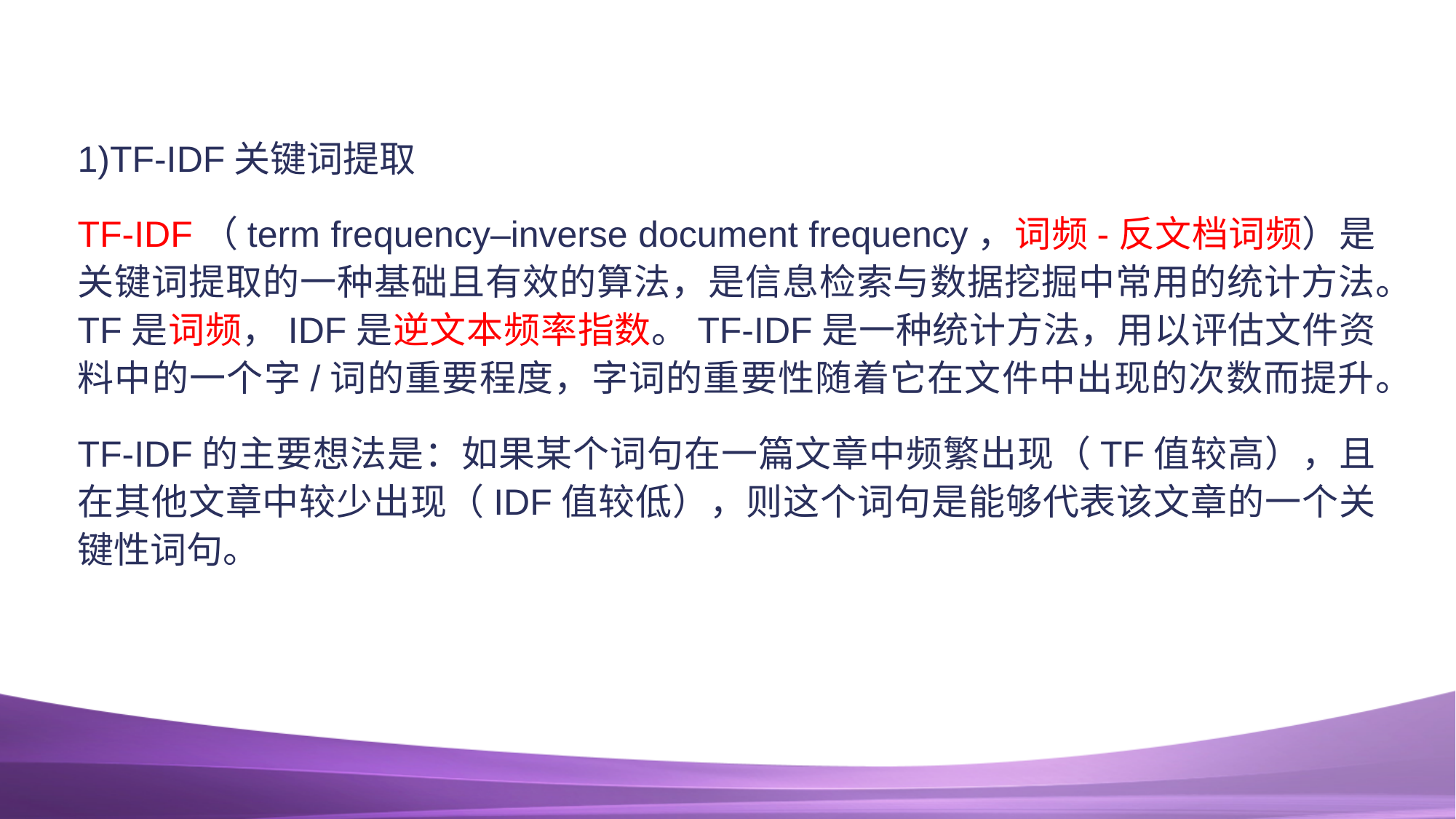

#
1)TF-IDF关键词提取
TF-IDF（term frequency–inverse document frequency，词频-反文档词频）是关键词提取的一种基础且有效的算法，是信息检索与数据挖掘中常用的统计方法。TF是词频，IDF是逆文本频率指数。TF-IDF是一种统计方法，用以评估文件资料中的一个字/词的重要程度，字词的重要性随着它在文件中出现的次数而提升。
TF-IDF的主要想法是：如果某个词句在一篇文章中频繁出现（TF值较高），且在其他文章中较少出现（IDF值较低），则这个词句是能够代表该文章的一个关键性词句。